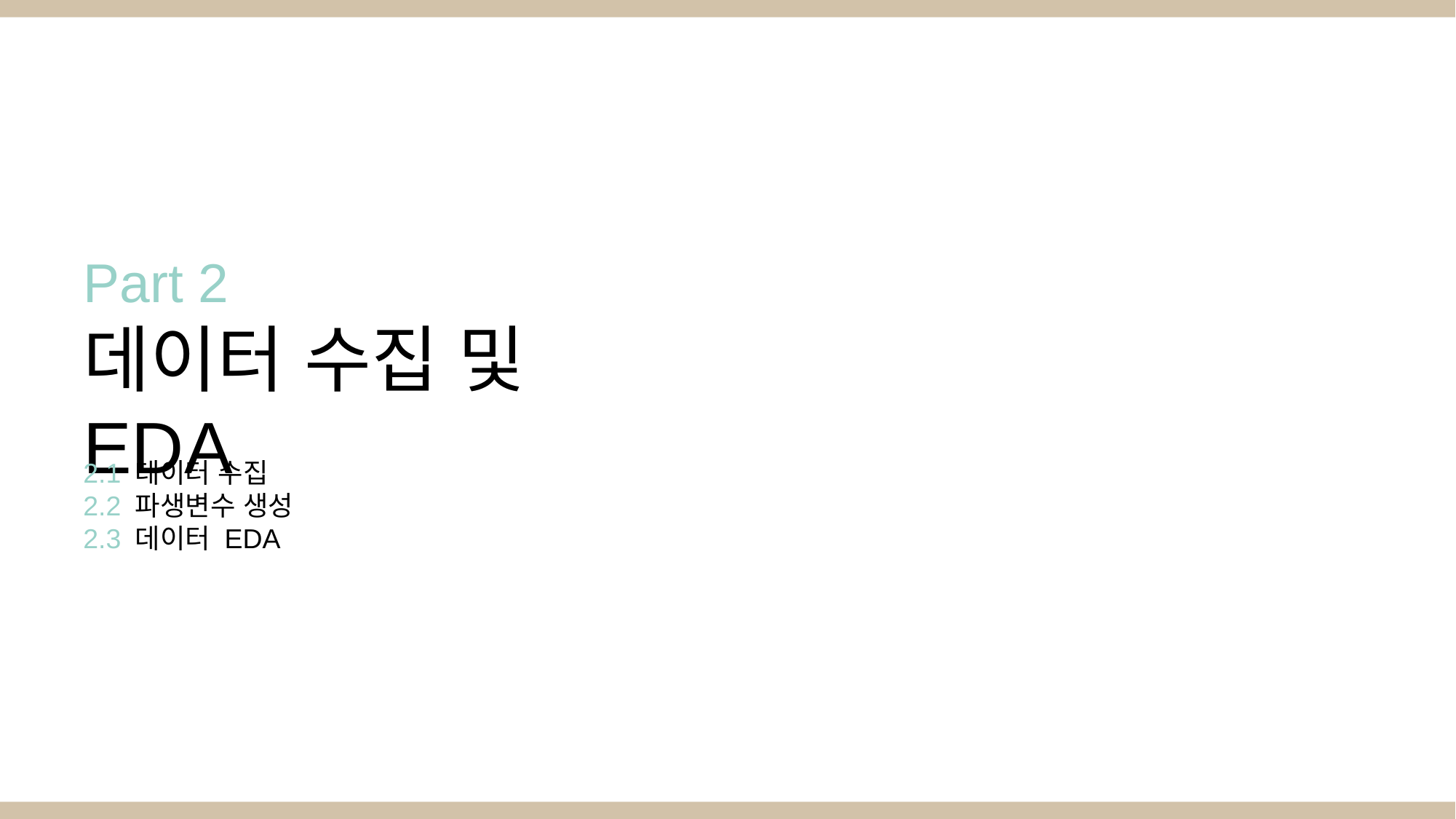

Part 2
데이터 수집 및 EDA
2.1 데이터 수집
2.2 파생변수 생성
2.3 데이터 EDA